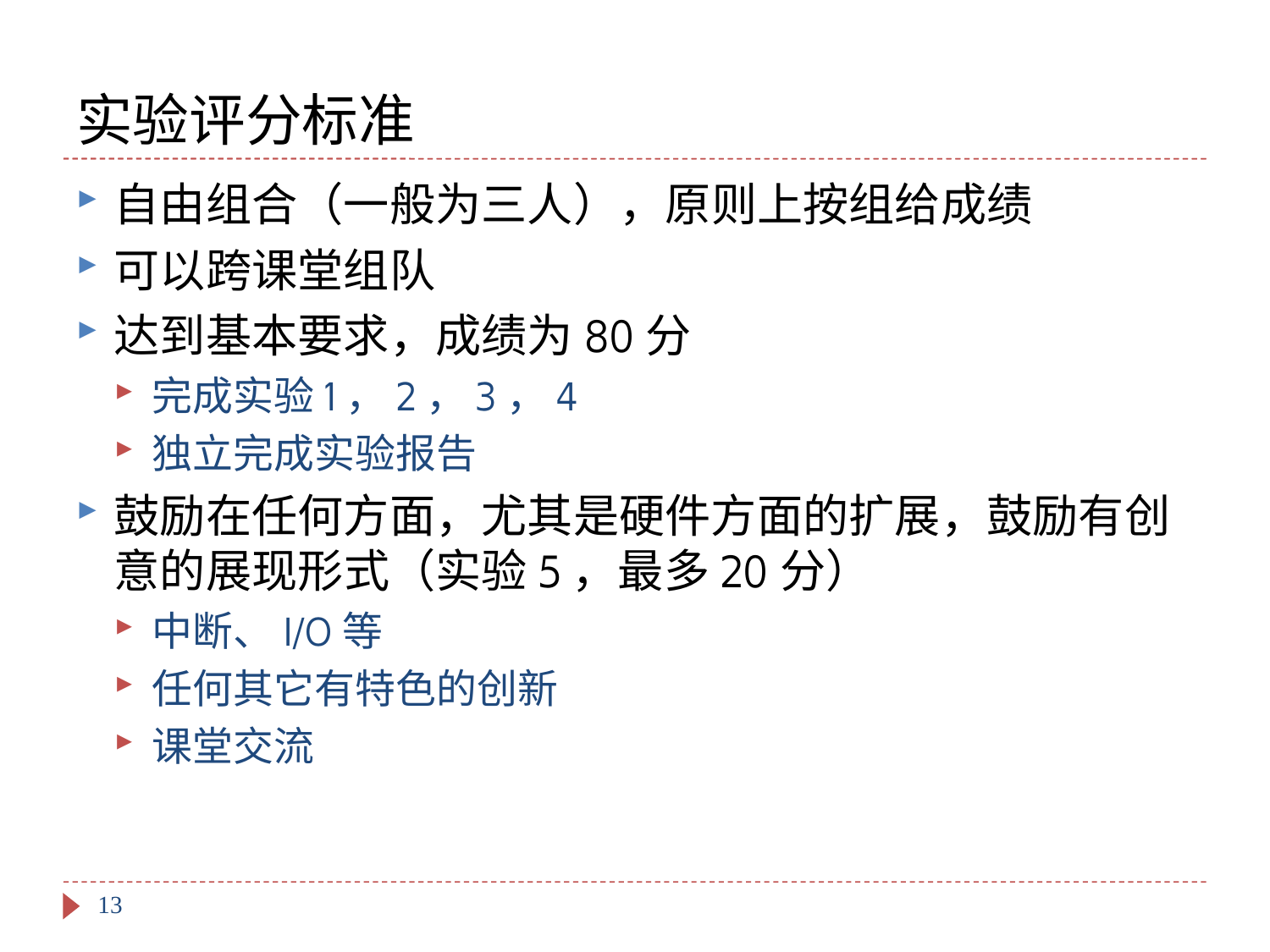

# 实验评分标准
自由组合（一般为三人），原则上按组给成绩
可以跨课堂组队
达到基本要求，成绩为80分
完成实验1，2，3，4
独立完成实验报告
鼓励在任何方面，尤其是硬件方面的扩展，鼓励有创意的展现形式（实验5，最多20分）
中断、I/O等
任何其它有特色的创新
课堂交流
13